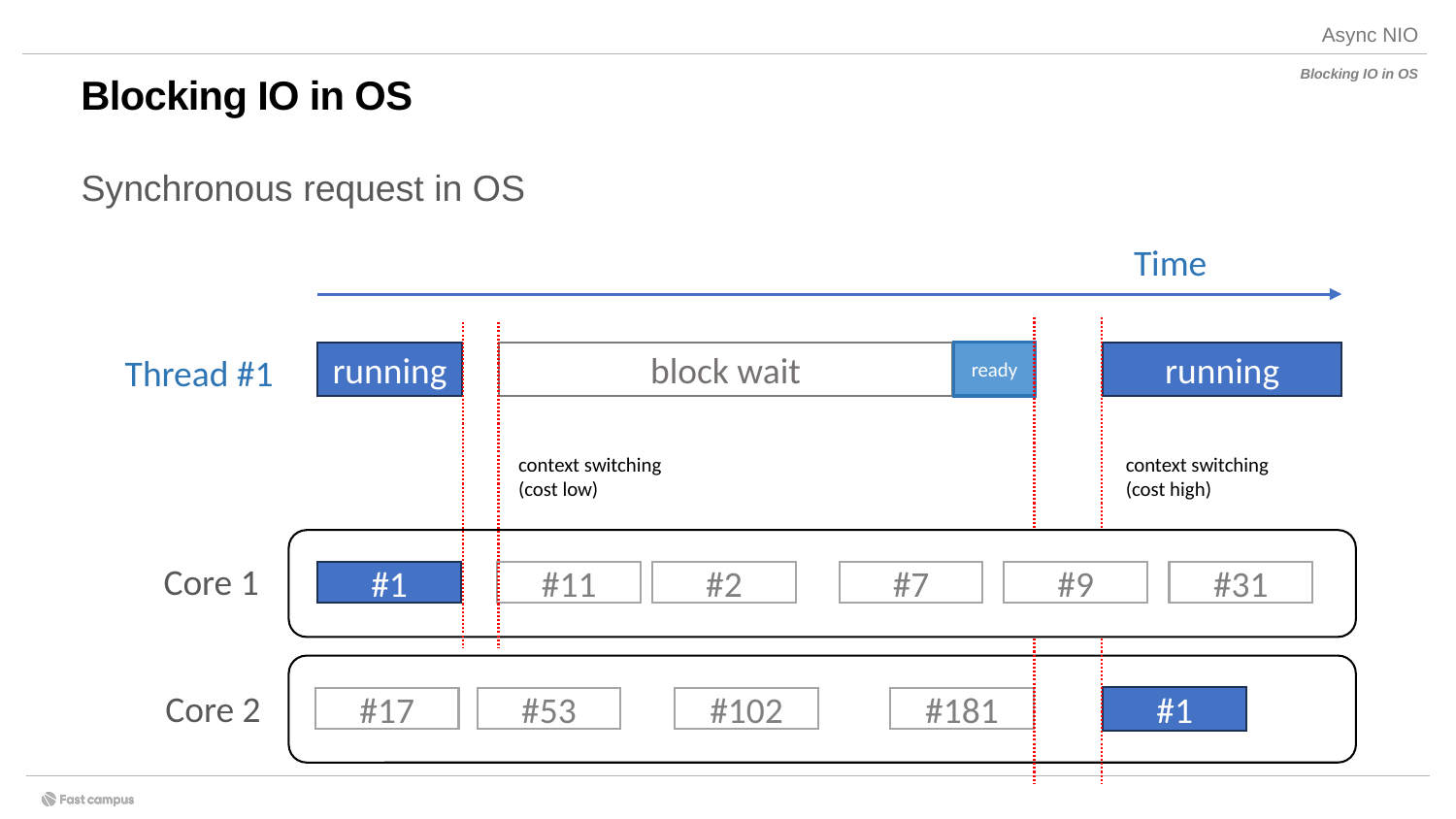

Async NIO
Blocking IO in OS
# Blocking IO in OS
2.
비동기 호출이란 ?
Synchronous request in OS
Time
ready
running
running
block wait
Thread #1
context switching
(cost low)
context switching
(cost high)

Core 1
#1
#11
#2
#7
#9
#31

Core 2
#1
#17
#53
#102
#181